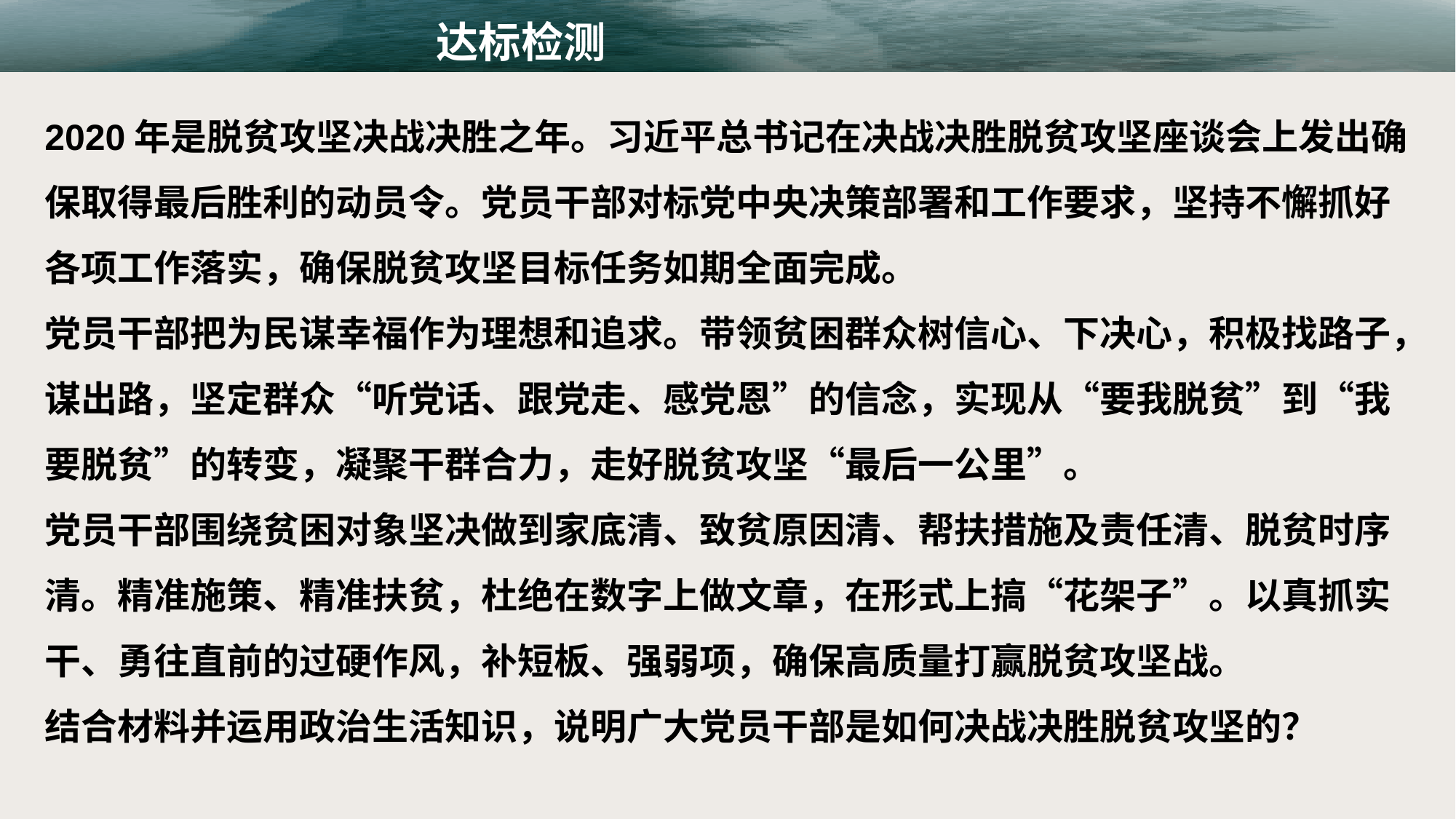

达标检测
2020年是脱贫攻坚决战决胜之年。习近平总书记在决战决胜脱贫攻坚座谈会上发出确保取得最后胜利的动员令。党员干部对标党中央决策部署和工作要求，坚持不懈抓好各项工作落实，确保脱贫攻坚目标任务如期全面完成。
党员干部把为民谋幸福作为理想和追求。带领贫困群众树信心、下决心，积极找路子，谋出路，坚定群众“听党话、跟党走、感党恩”的信念，实现从“要我脱贫”到“我要脱贫”的转变，凝聚干群合力，走好脱贫攻坚“最后一公里”。
党员干部围绕贫困对象坚决做到家底清、致贫原因清、帮扶措施及责任清、脱贫时序清。精准施策、精准扶贫，杜绝在数字上做文章，在形式上搞“花架子”。以真抓实干、勇往直前的过硬作风，补短板、强弱项，确保高质量打赢脱贫攻坚战。
结合材料并运用政治生活知识，说明广大党员干部是如何决战决胜脱贫攻坚的？